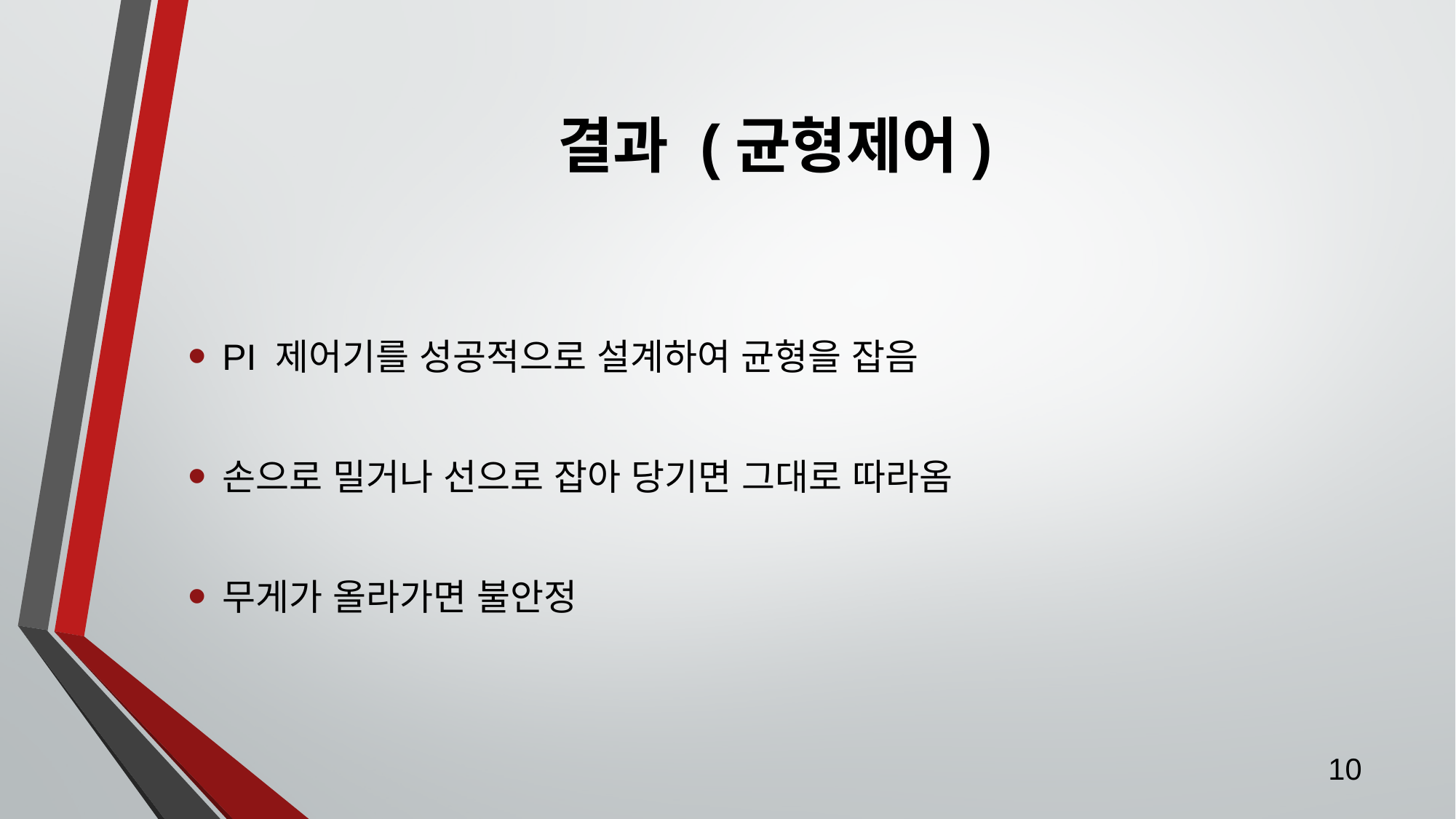

# 결과 (균형제어)
PI 제어기를 성공적으로 설계하여 균형을 잡음

손으로 밀거나 선으로 잡아 당기면 그대로 따라옴

무게가 올라가면 불안정
10